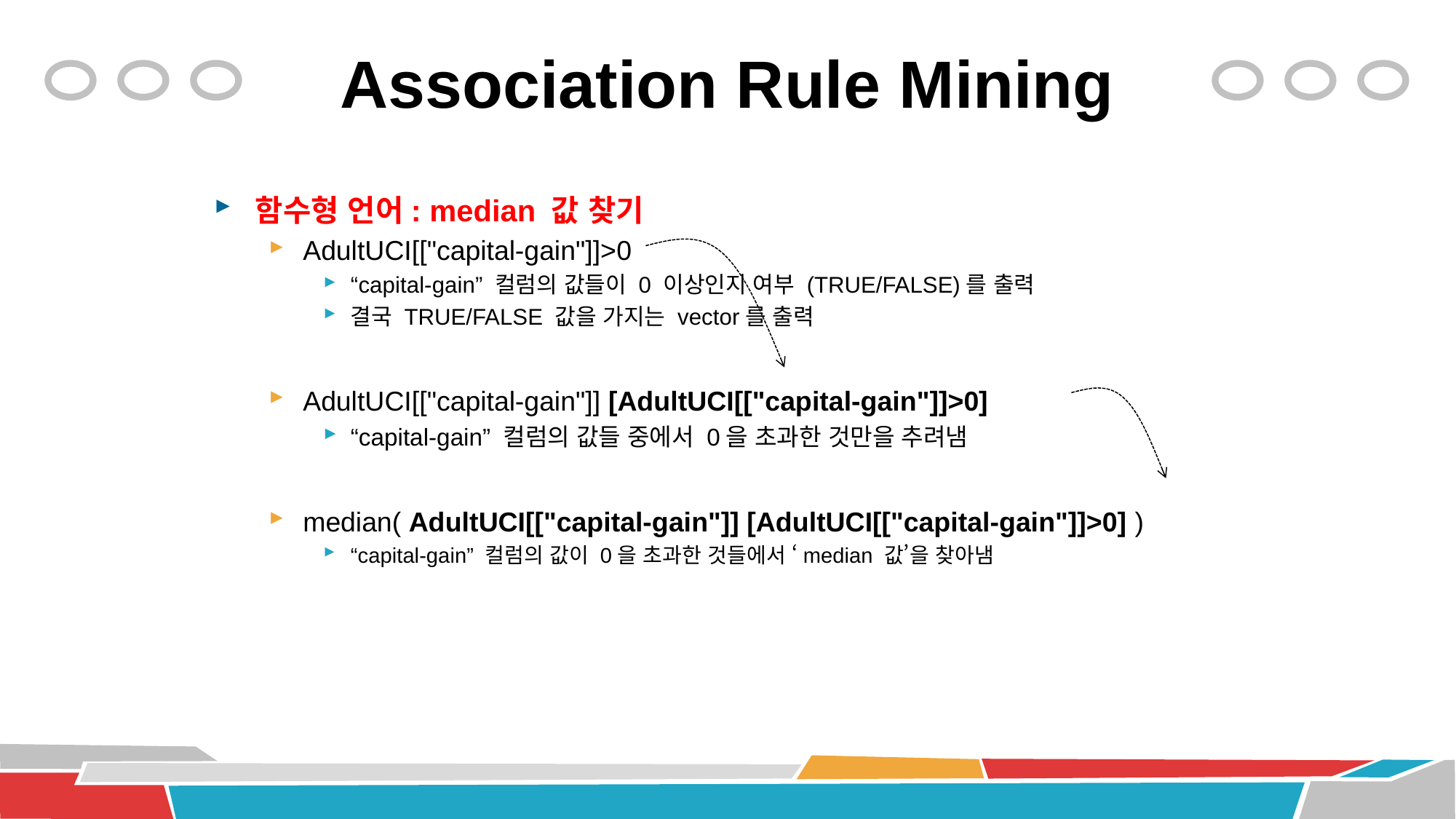

# Association Rule Mining
함수형 언어: median 값 찾기
AdultUCI[["capital-gain"]]>0
“capital-gain” 컬럼의 값들이 0 이상인지 여부 (TRUE/FALSE)를 출력
결국 TRUE/FALSE 값을 가지는 vector를 출력

AdultUCI[["capital-gain"]] [AdultUCI[["capital-gain"]]>0]
“capital-gain” 컬럼의 값들 중에서 0을 초과한 것만을 추려냄

median( AdultUCI[["capital-gain"]] [AdultUCI[["capital-gain"]]>0] )
“capital-gain” 컬럼의 값이 0을 초과한 것들에서 ‘median 값’을 찾아냄